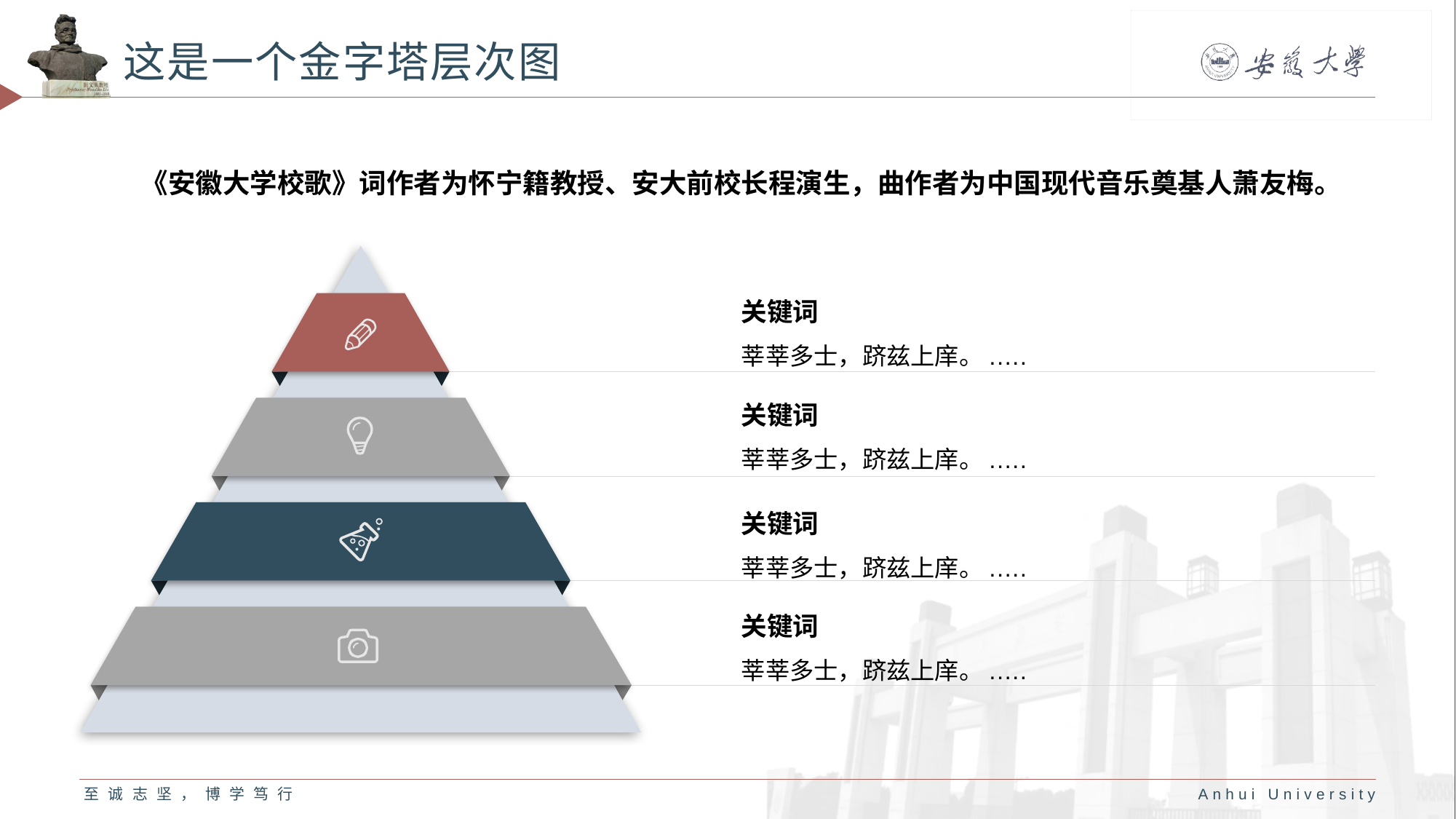

# 这是一个金字塔层次图
《安徽大学校歌》词作者为怀宁籍教授、安大前校长程演生，曲作者为中国现代音乐奠基人萧友梅。

关键词
莘莘多士，跻兹上庠。.….
关键词
莘莘多士，跻兹上庠。.….
关键词
莘莘多士，跻兹上庠。.….
关键词
莘莘多士，跻兹上庠。.….